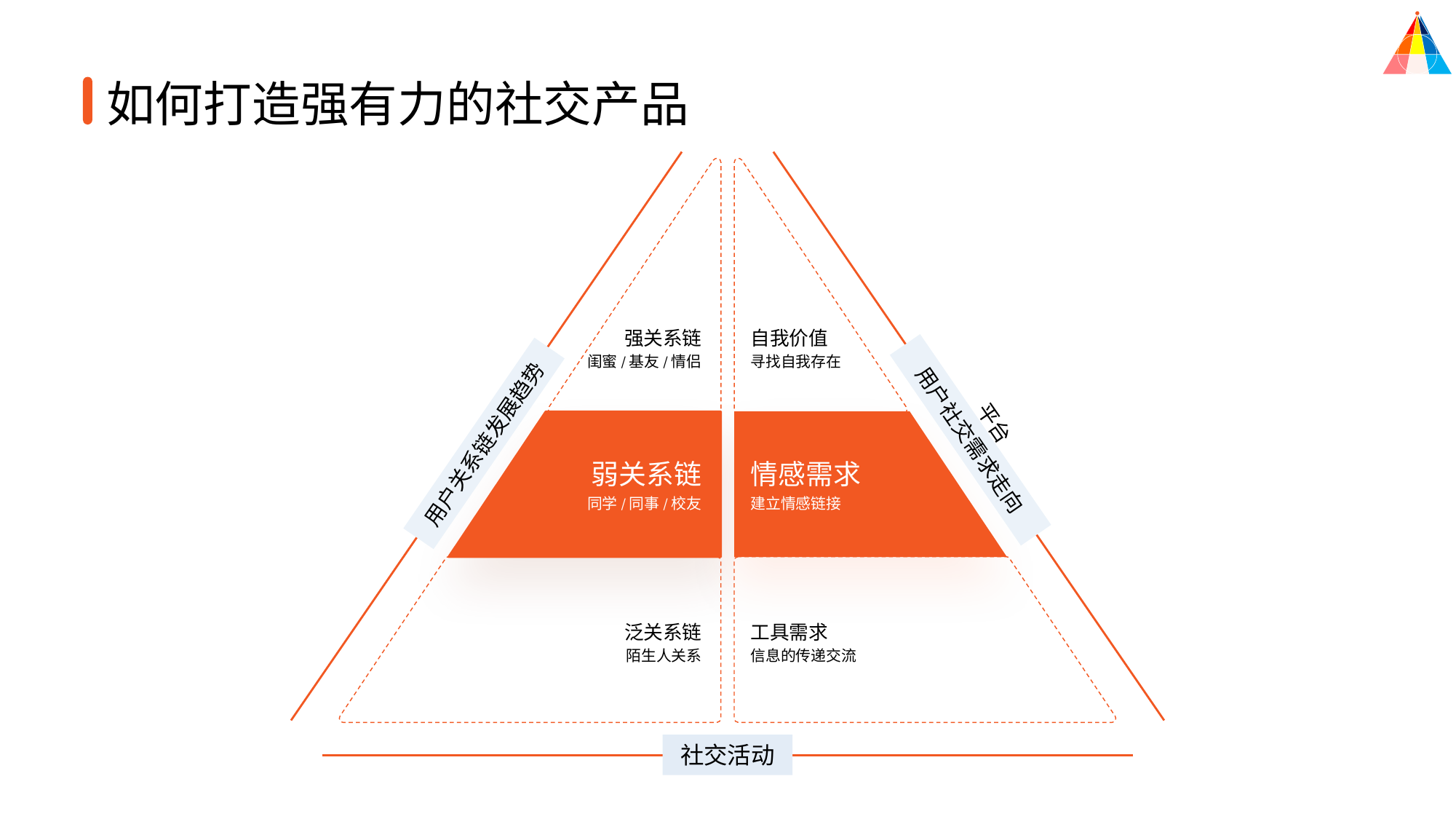

如何打造强有力的社交产品

强关系链
自我价值
闺蜜/基友/情侣
寻找自我存在
平台

用户社交需求走向
用户关系链发展趋势
弱关系链
情感需求
同学/同事/校友
建立情感链接

泛关系链
工具需求
陌生人关系
信息的传递交流
社交活动